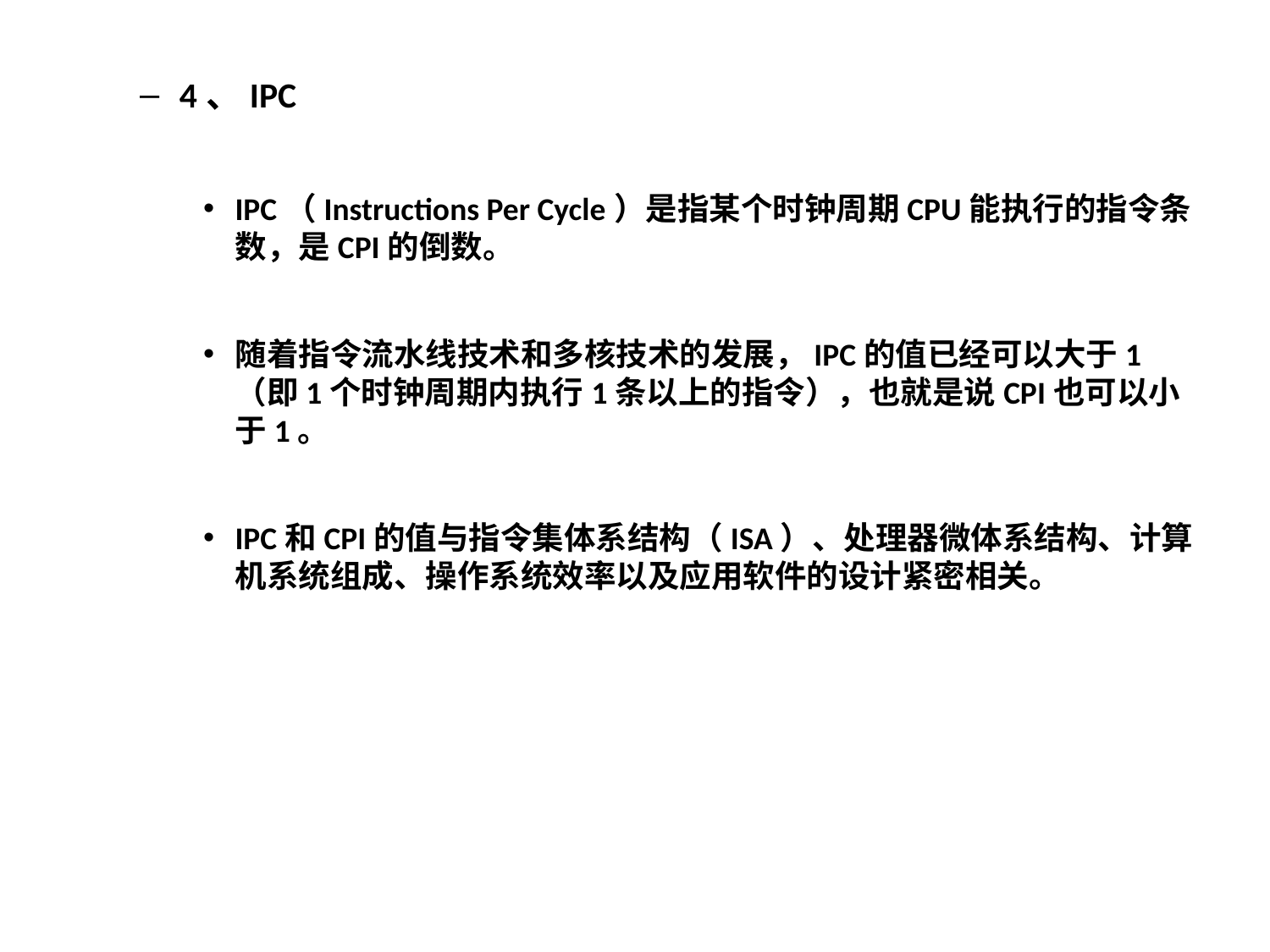

4、IPC

IPC（Instructions Per Cycle）是指某个时钟周期CPU能执行的指令条数，是CPI的倒数。

随着指令流水线技术和多核技术的发展，IPC的值已经可以大于1（即1个时钟周期内执行1条以上的指令），也就是说CPI也可以小于1。

IPC和CPI的值与指令集体系结构（ISA）、处理器微体系结构、计算机系统组成、操作系统效率以及应用软件的设计紧密相关。